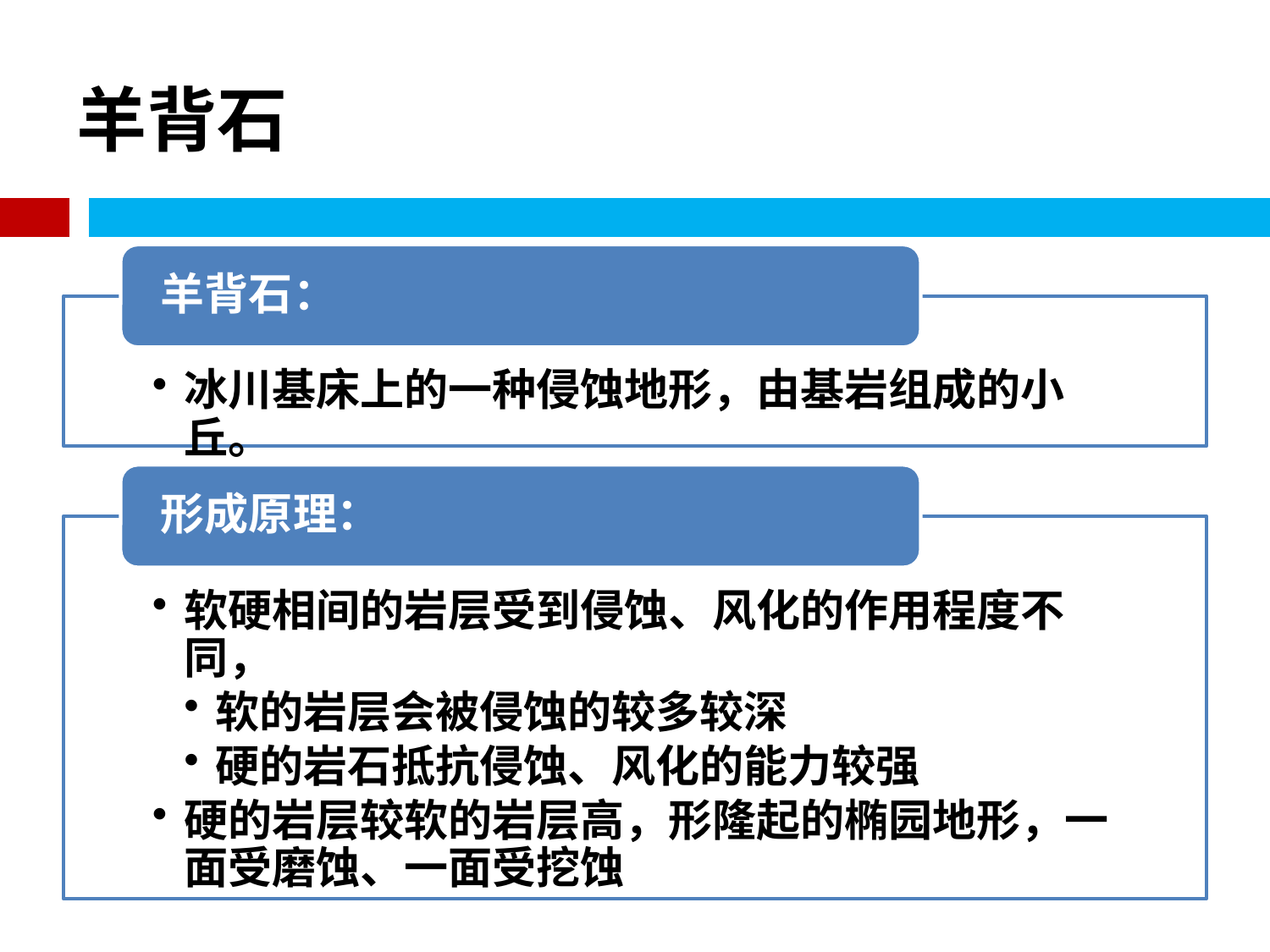

# 羊背石
冰川基床上的一种侵蚀地形，由基岩组成的小丘。
羊背石：
软硬相间的岩层受到侵蚀、风化的作用程度不同，
软的岩层会被侵蚀的较多较深
硬的岩石抵抗侵蚀、风化的能力较强
硬的岩层较软的岩层高，形隆起的椭园地形，一面受磨蚀、一面受挖蚀
形成原理：